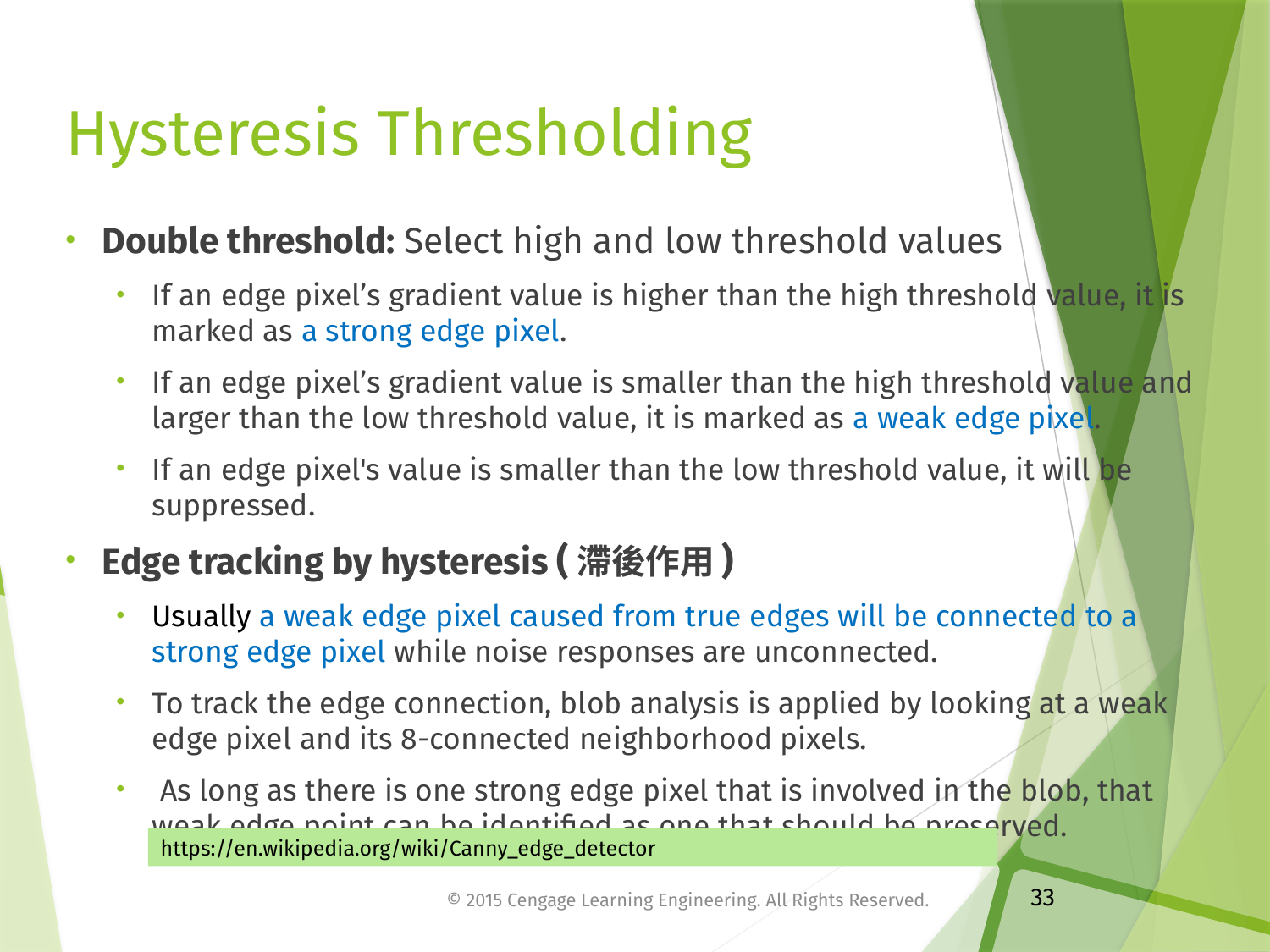

# Hysteresis Thresholding
Double threshold: Select high and low threshold values
If an edge pixel’s gradient value is higher than the high threshold value, it is marked as a strong edge pixel.
If an edge pixel’s gradient value is smaller than the high threshold value and larger than the low threshold value, it is marked as a weak edge pixel.
If an edge pixel's value is smaller than the low threshold value, it will be suppressed.
Edge tracking by hysteresis (滯後作用)
Usually a weak edge pixel caused from true edges will be connected to a strong edge pixel while noise responses are unconnected.
To track the edge connection, blob analysis is applied by looking at a weak edge pixel and its 8-connected neighborhood pixels.
 As long as there is one strong edge pixel that is involved in the blob, that weak edge point can be identified as one that should be preserved.
https://en.wikipedia.org/wiki/Canny_edge_detector
33
© 2015 Cengage Learning Engineering. All Rights Reserved.